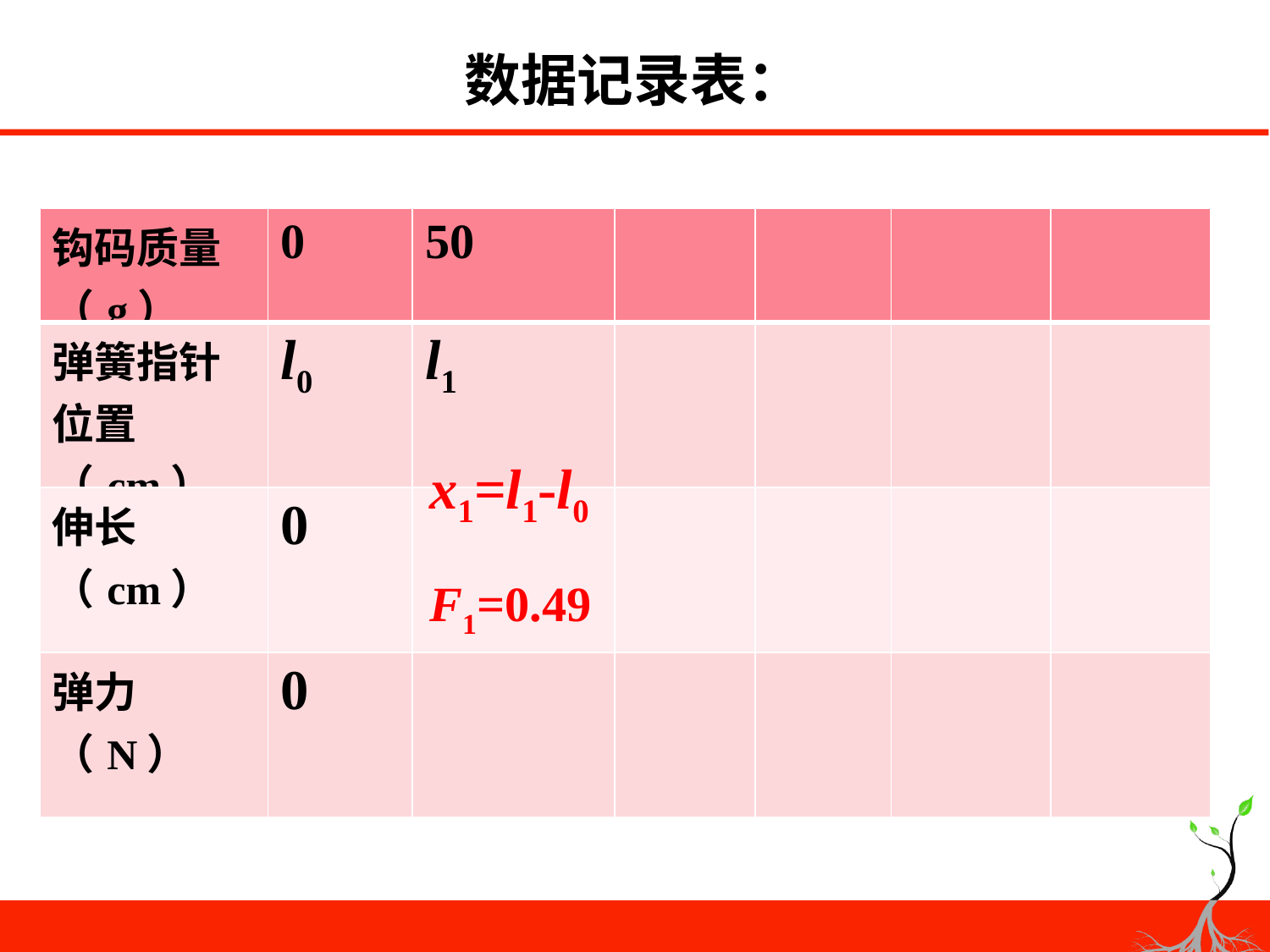

数据记录表：
|  | 0 | 50 |  |  |  |  |
| --- | --- | --- | --- | --- | --- | --- |
|  | 0 | 0.49 |  |  |  |  |
|  | 14.15 |  |  |  |  |  |
|  | 0 |  |  |  |  |  |
| 钩码质量（g） | 0 | 50 |  |  |  |  |
| --- | --- | --- | --- | --- | --- | --- |
| 弹簧指针位置（cm） | l0 | l1 |  |  |  |  |
| 伸长（cm） | 0 |  |  |  |  |  |
| 弹力（N） | 0 |  |  |  |  |  |
x1=l1-l0
F1=0.49